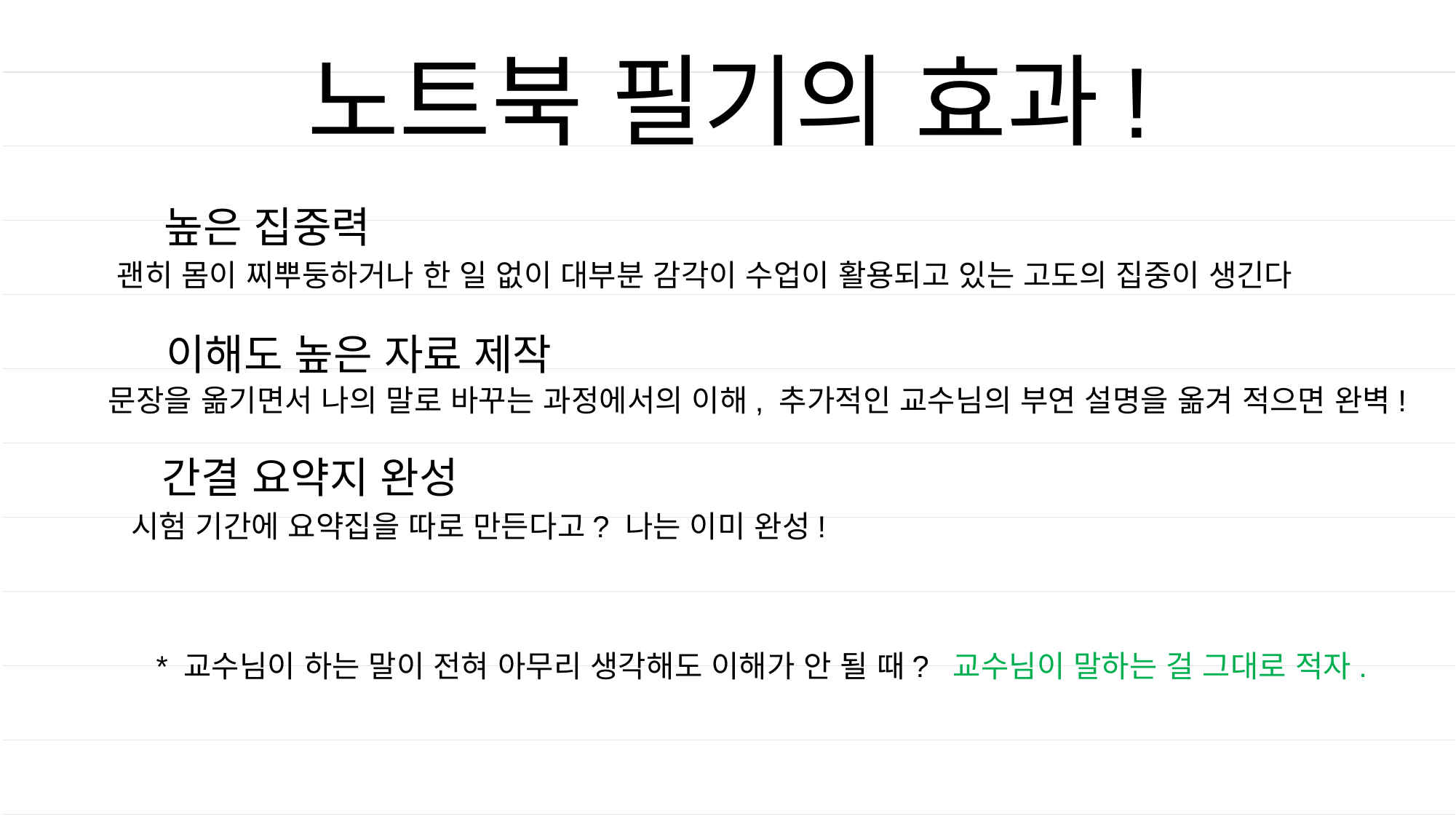

노트북 필기의 효과!
높은 집중력
괜히 몸이 찌뿌둥하거나 한 일 없이 대부분 감각이 수업이 활용되고 있는 고도의 집중이 생긴다
이해도 높은 자료 제작
문장을 옮기면서 나의 말로 바꾸는 과정에서의 이해, 추가적인 교수님의 부연 설명을 옮겨 적으면 완벽!
간결 요약지 완성
시험 기간에 요약집을 따로 만든다고? 나는 이미 완성!
 * 교수님이 하는 말이 전혀 아무리 생각해도 이해가 안 될 때?  교수님이 말하는 걸 그대로 적자.